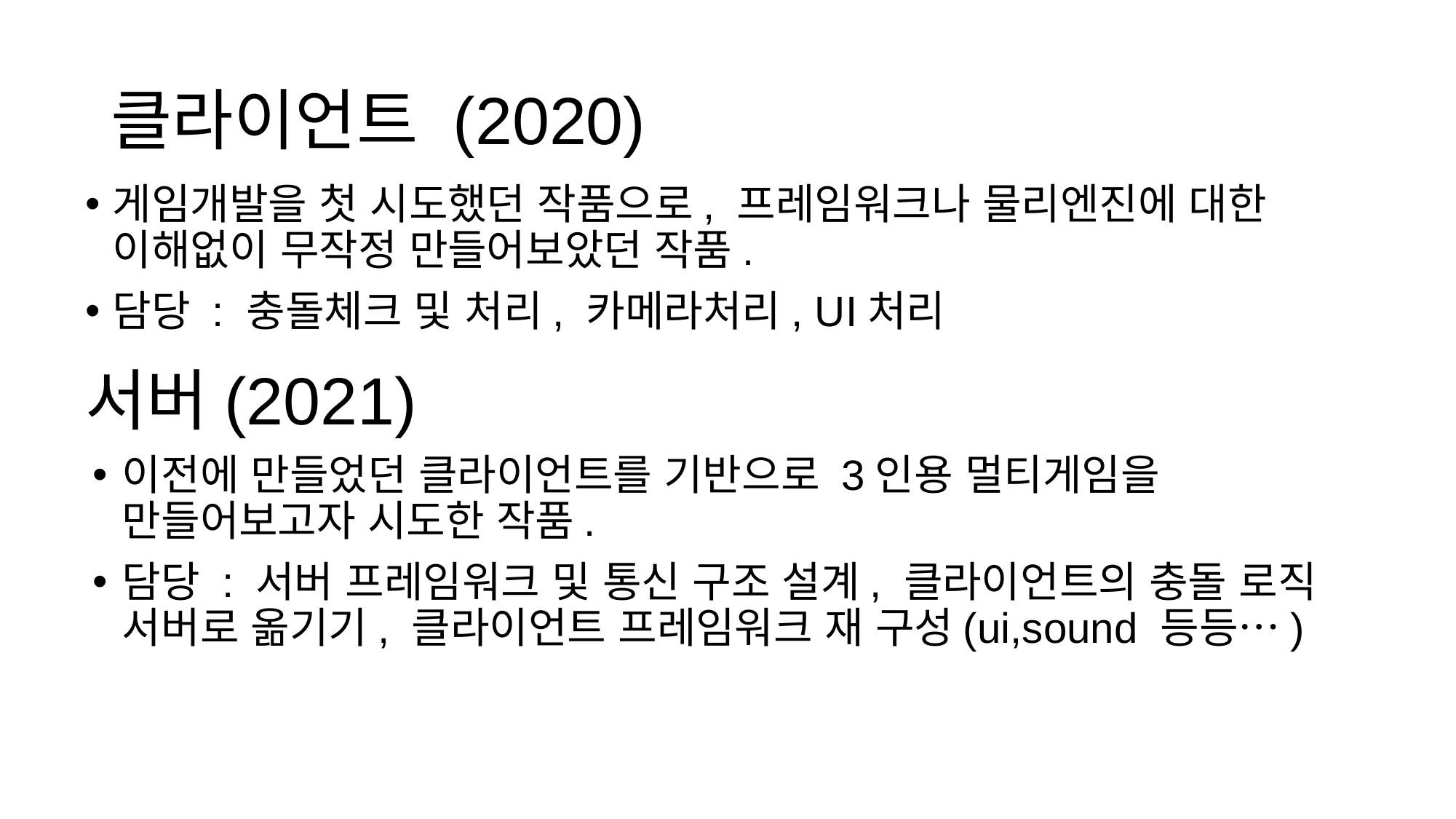

# 클라이언트 (2020)
게임개발을 첫 시도했던 작품으로, 프레임워크나 물리엔진에 대한 이해없이 무작정 만들어보았던 작품.
담당 : 충돌체크 및 처리, 카메라처리, UI처리
서버(2021)
이전에 만들었던 클라이언트를 기반으로 3인용 멀티게임을 만들어보고자 시도한 작품.
담당 : 서버 프레임워크 및 통신 구조 설계, 클라이언트의 충돌 로직 서버로 옮기기, 클라이언트 프레임워크 재 구성(ui,sound 등등…)